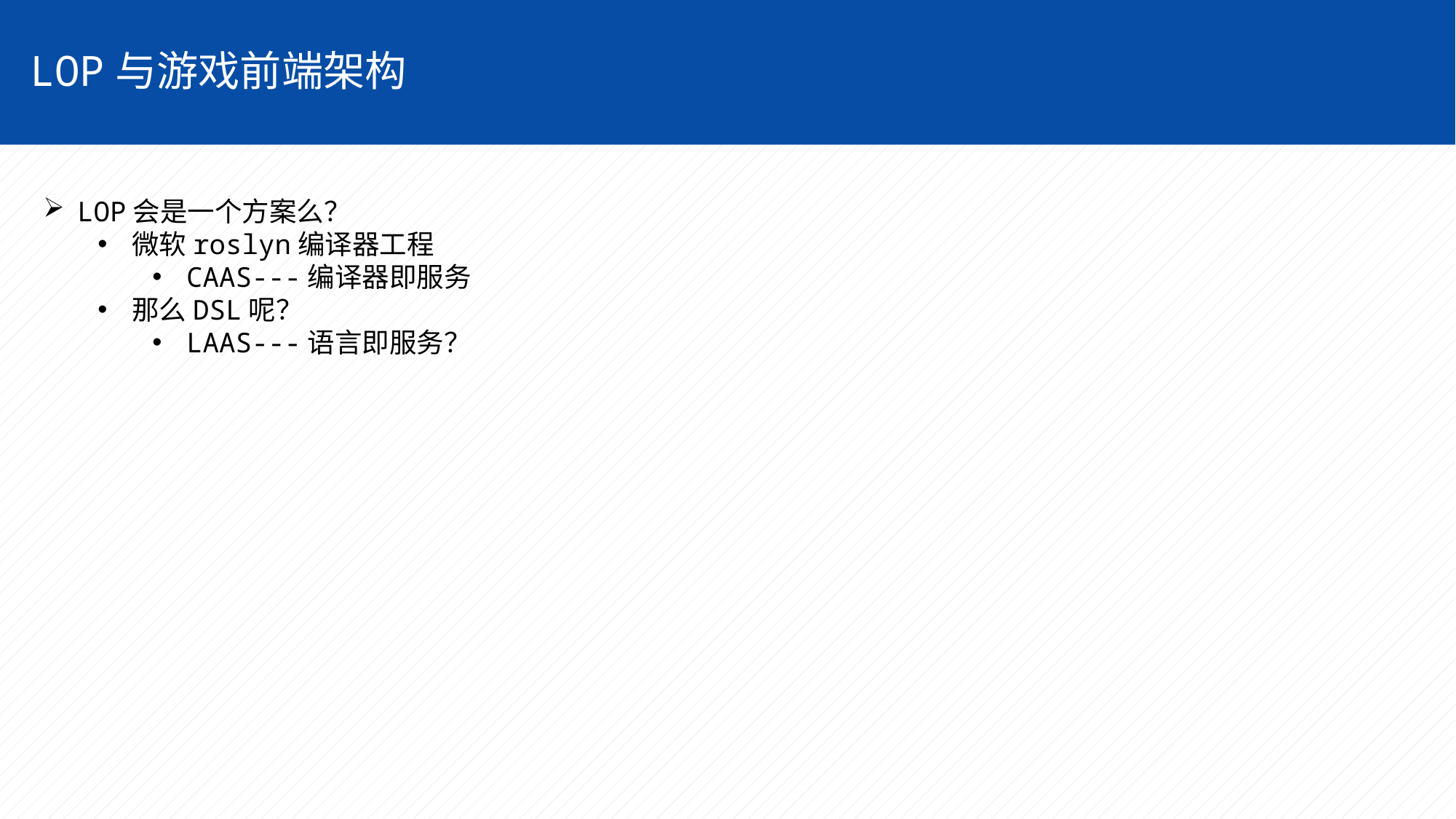

LOP与游戏前端架构
LOP会是一个方案么？
微软roslyn编译器工程
CAAS---编译器即服务
那么DSL呢？
LAAS---语言即服务？